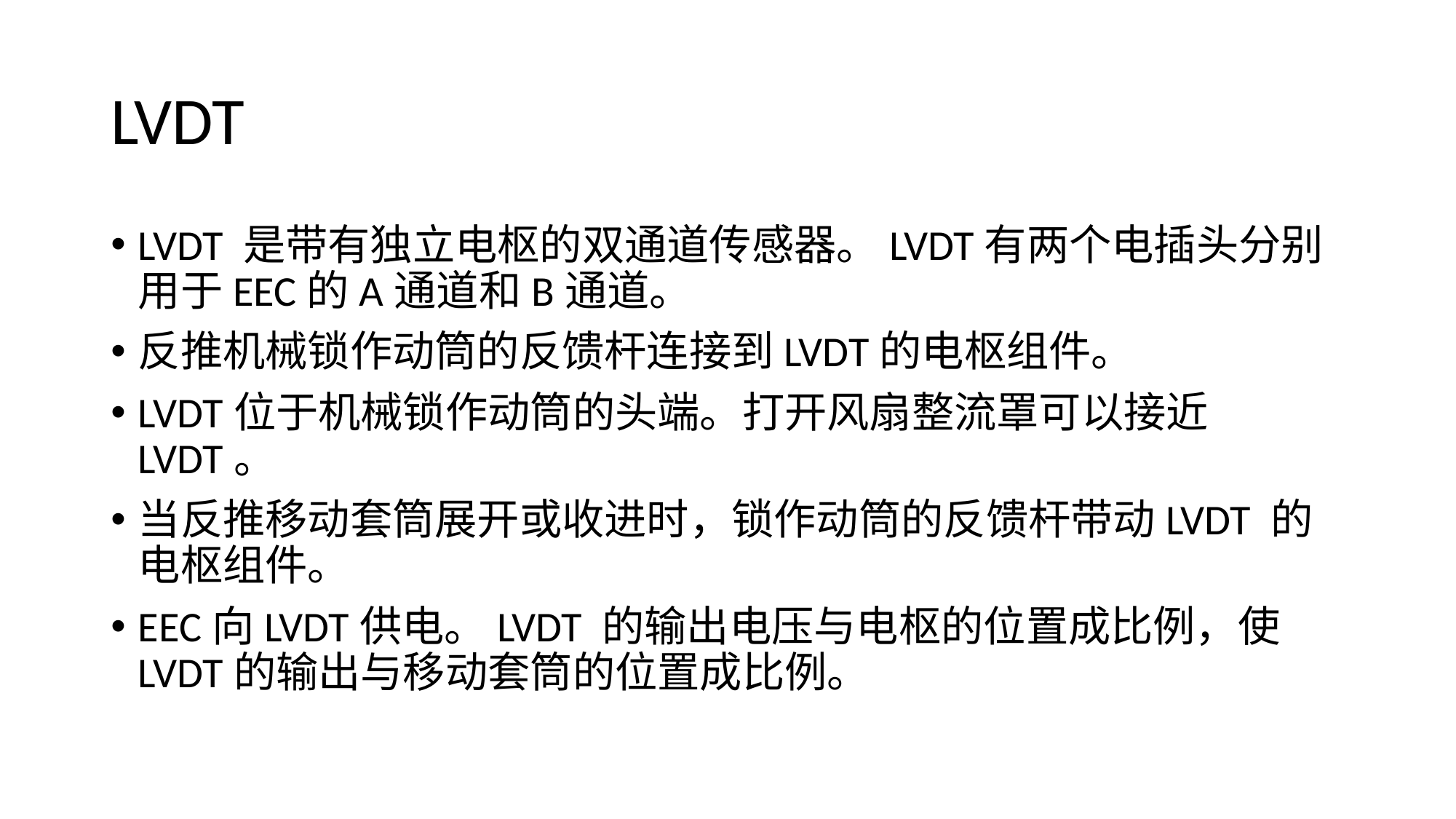

# LVDT
LVDT 是带有独立电枢的双通道传感器。LVDT有两个电插头分别用于EEC的A通道和B通道。
反推机械锁作动筒的反馈杆连接到LVDT的电枢组件。
LVDT位于机械锁作动筒的头端。打开风扇整流罩可以接近LVDT。
当反推移动套筒展开或收进时，锁作动筒的反馈杆带动LVDT 的电枢组件。
EEC向LVDT供电。LVDT 的输出电压与电枢的位置成比例，使LVDT的输出与移动套筒的位置成比例。